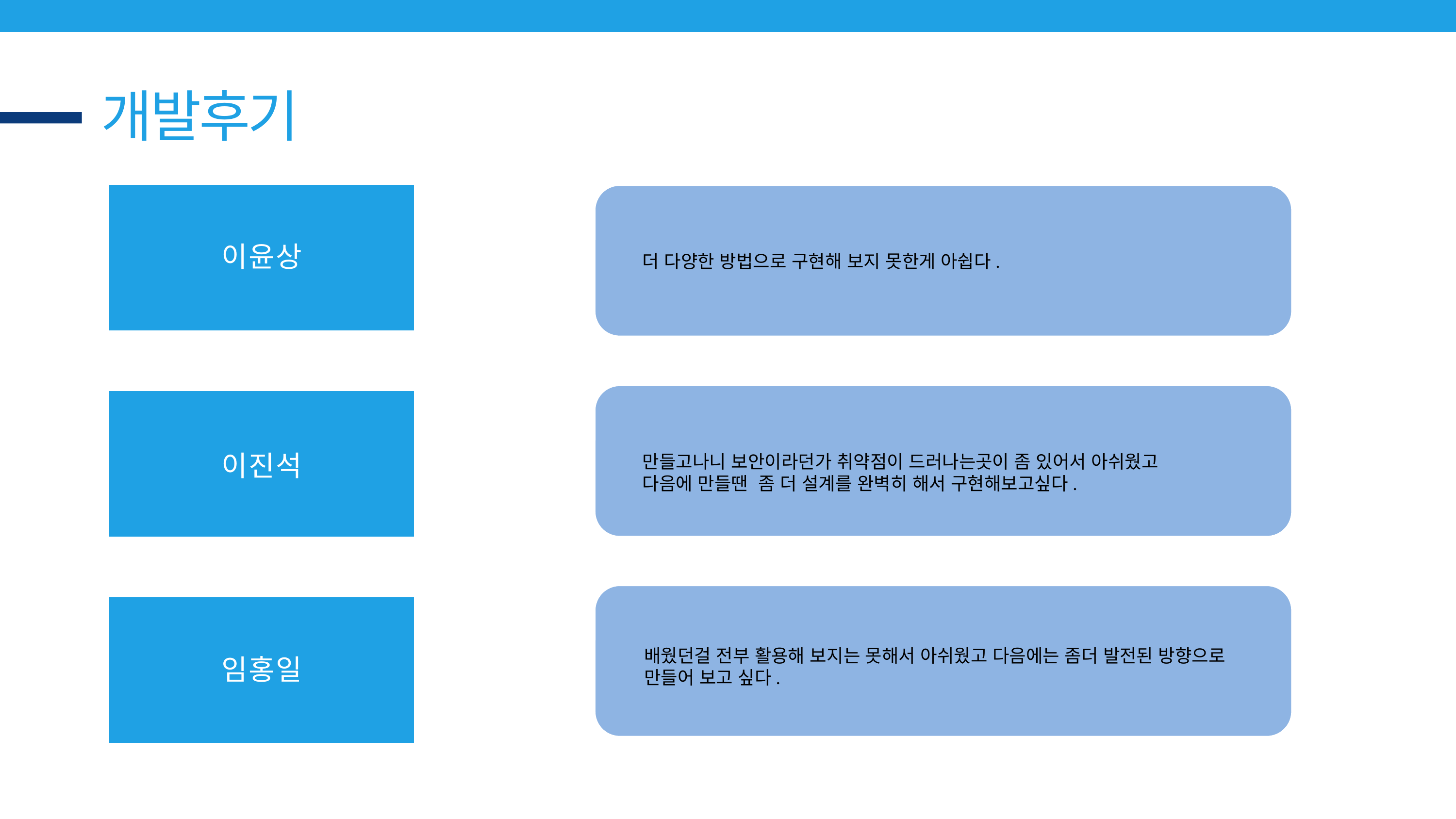

개발후기

이윤상

더 다양한 방법으로 구현해 보지 못한게 아쉽다.

이진석
만들고나니 보안이라던가 취약점이 드러나는곳이 좀 있어서 아쉬웠고
다음에 만들땐  좀 더 설계를 완벽히 해서 구현해보고싶다.

임홍일
배웠던걸 전부 활용해 보지는 못해서 아쉬웠고 다음에는 좀더 발전된 방향으로 만들어 보고 싶다.